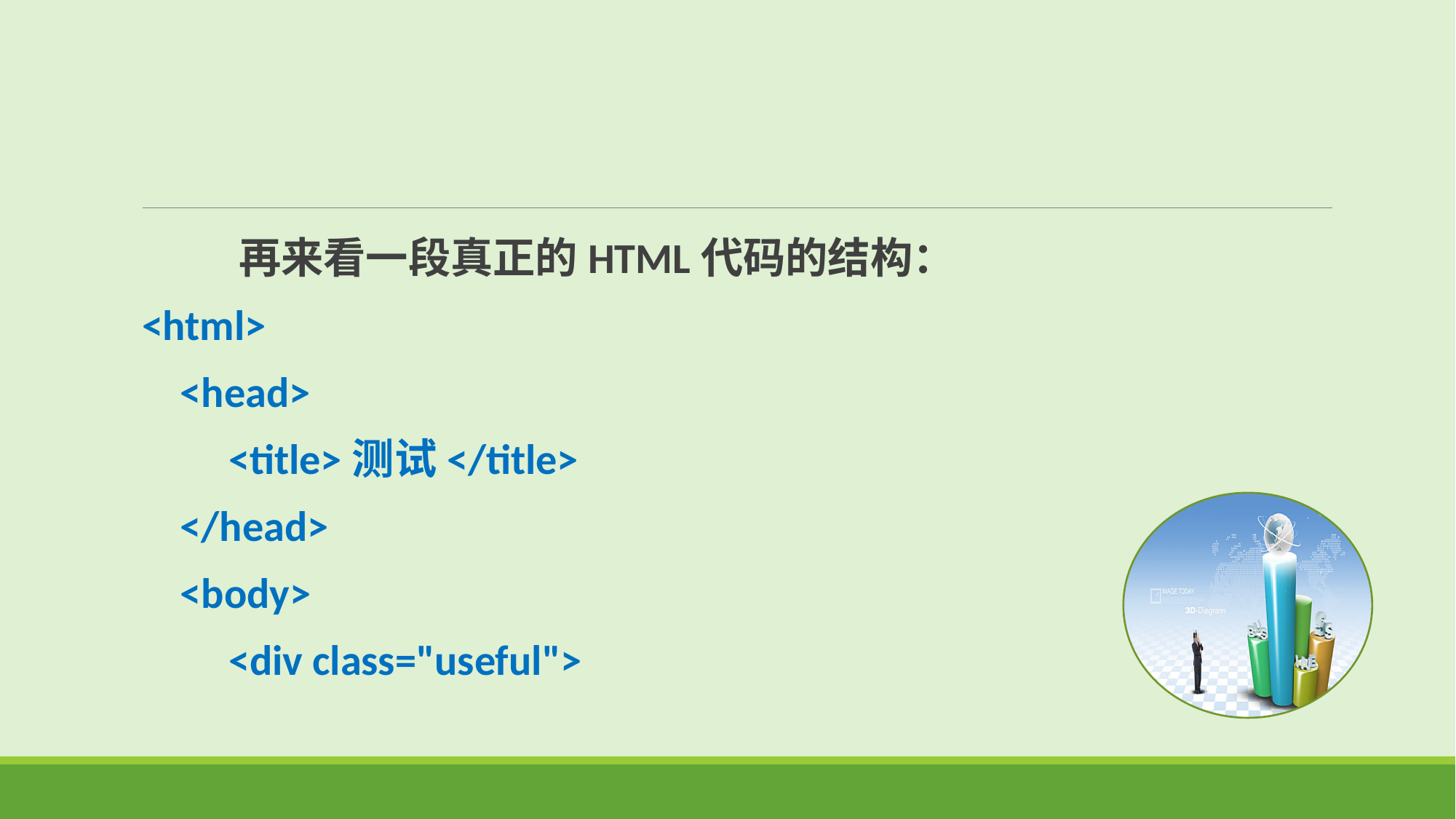

再来看一段真正的HTML代码的结构：
<html>
    <head>
         <title>测试</title>
    </head>
    <body>
         <div class="useful">